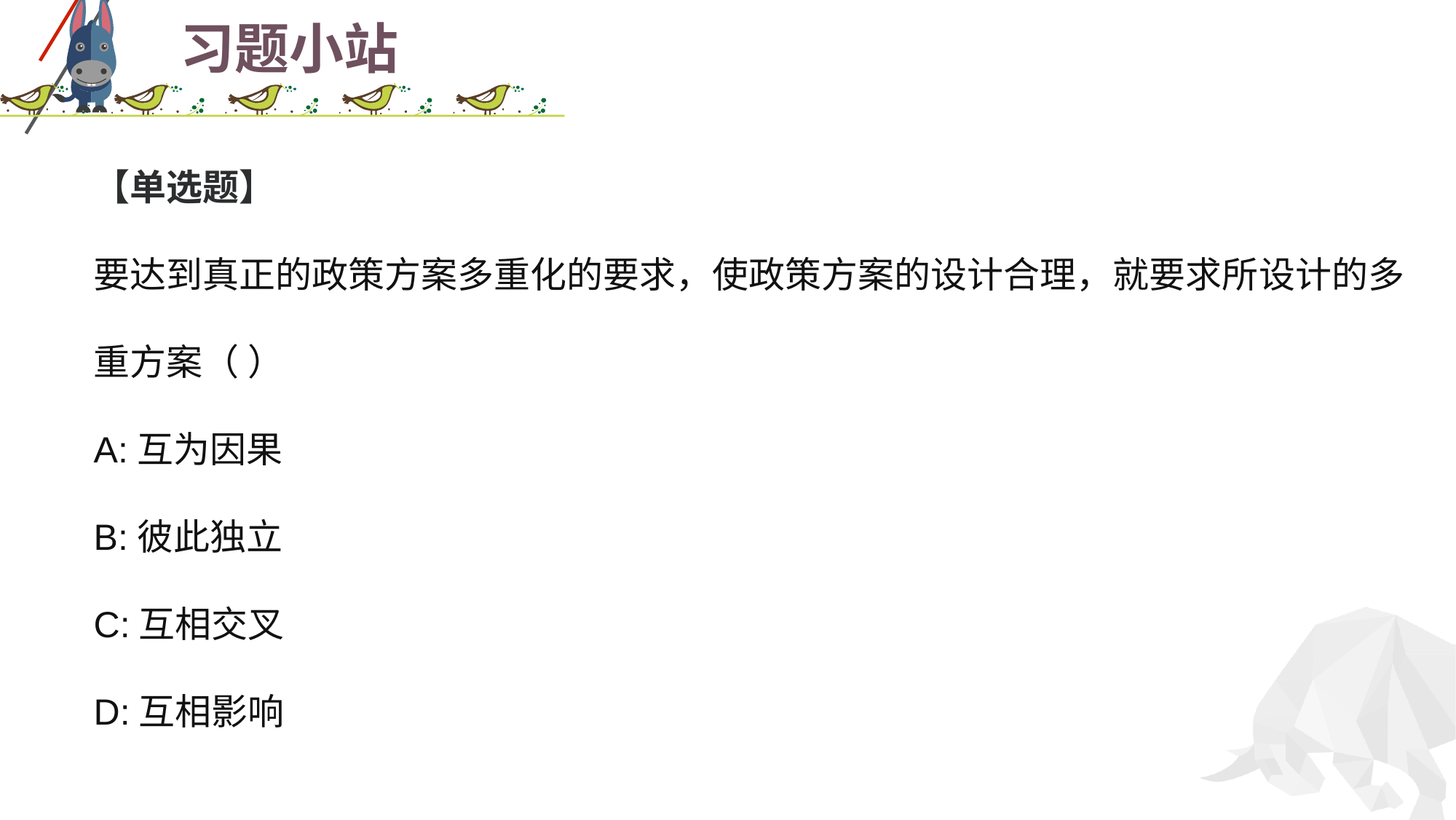

# 习题小站

【单选题】
要达到真正的政策方案多重化的要求，使政策方案的设计合理，就要求所设计的多重方案（ ）
A:互为因果
B:彼此独立
C:互相交叉
D:互相影响